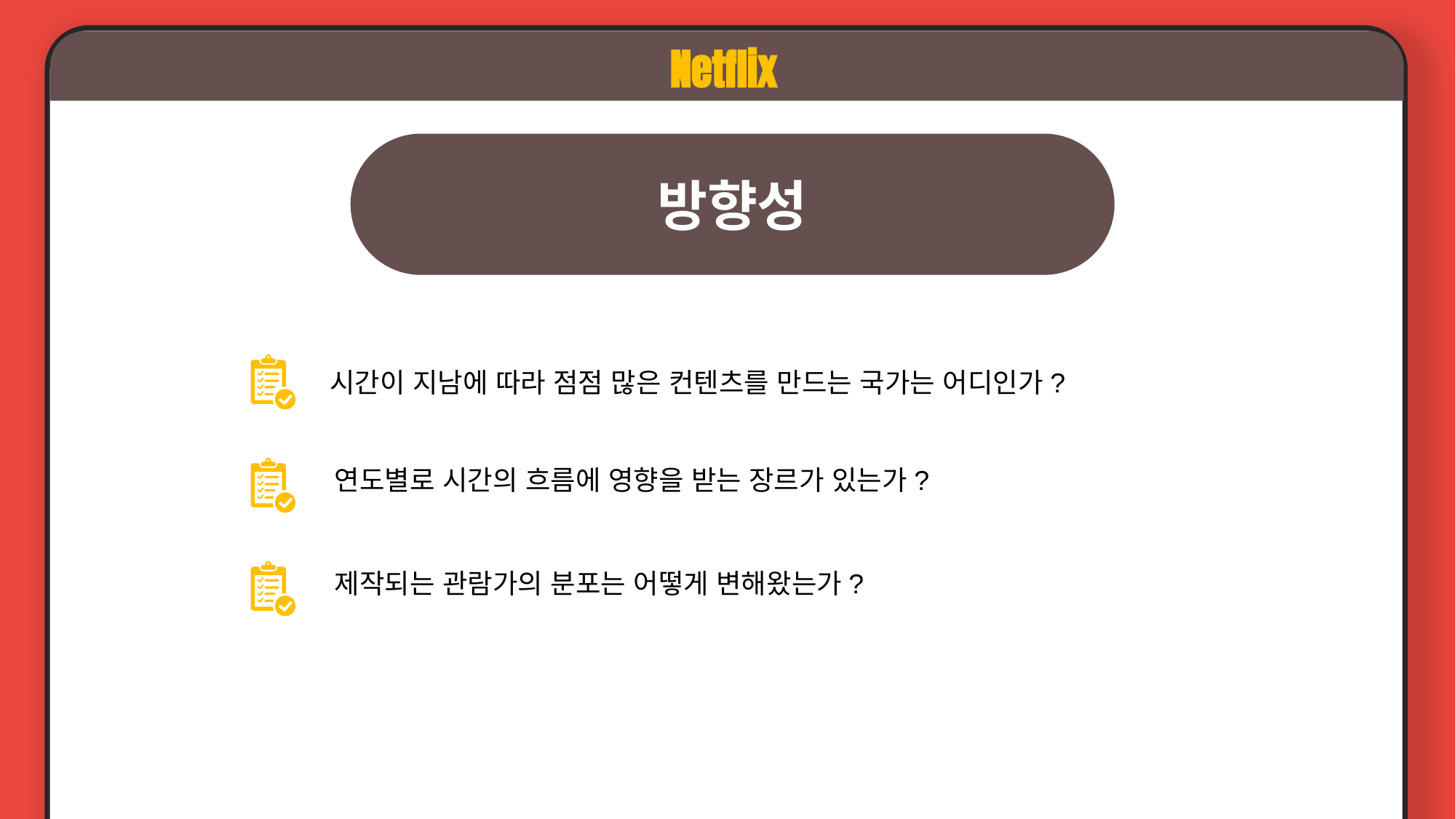

Netflix
방향성

시간이 지남에 따라 점점 많은 컨텐츠를 만드는 국가는 어디인가?

연도별로 시간의 흐름에 영향을 받는 장르가 있는가?

제작되는 관람가의 분포는 어떻게 변해왔는가?